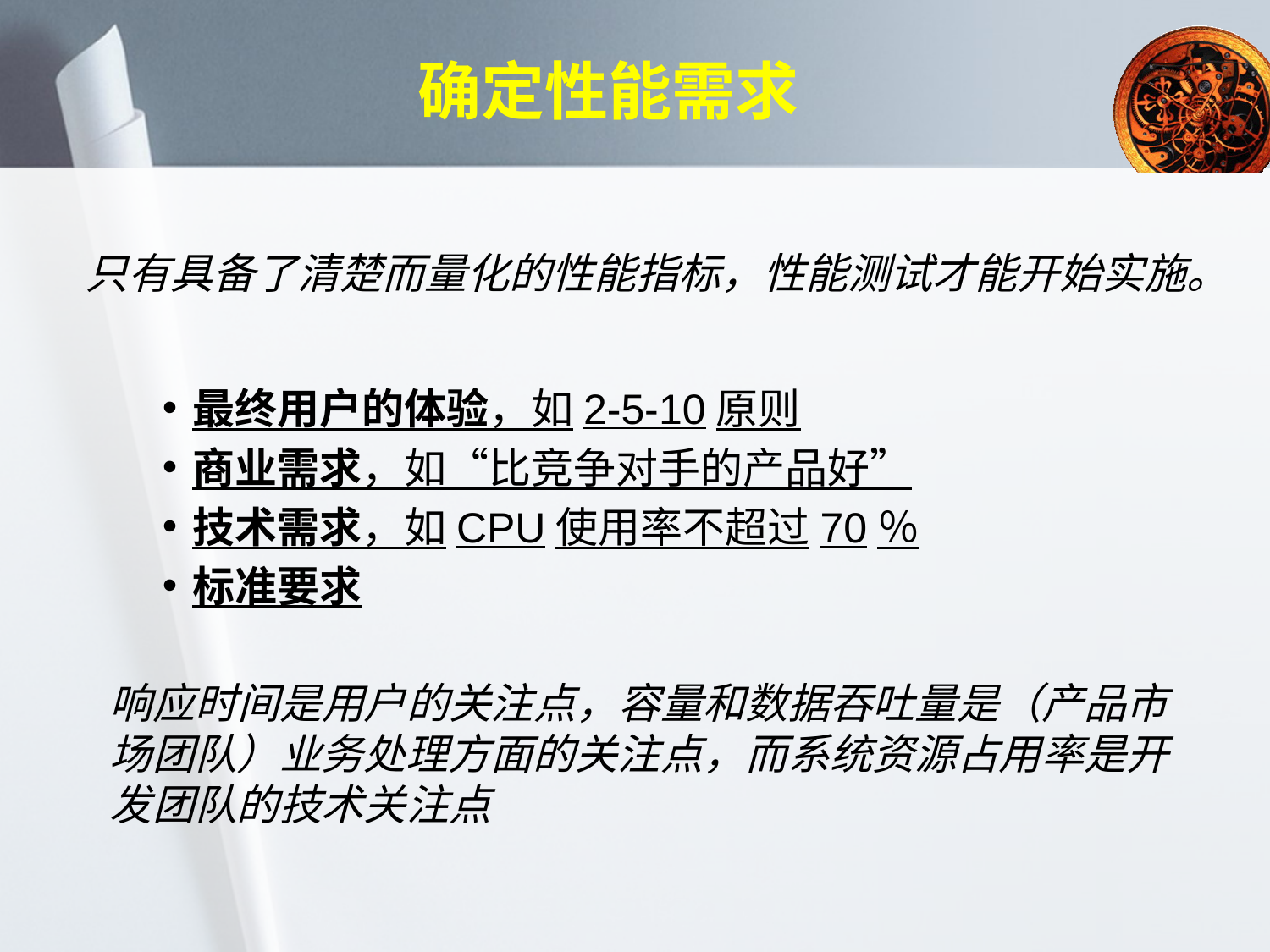

# 确定性能需求
只有具备了清楚而量化的性能指标，性能测试才能开始实施。
最终用户的体验，如2-5-10原则
商业需求，如“比竞争对手的产品好”
技术需求，如CPU使用率不超过70％
标准要求
响应时间是用户的关注点，容量和数据吞吐量是（产品市场团队）业务处理方面的关注点，而系统资源占用率是开发团队的技术关注点